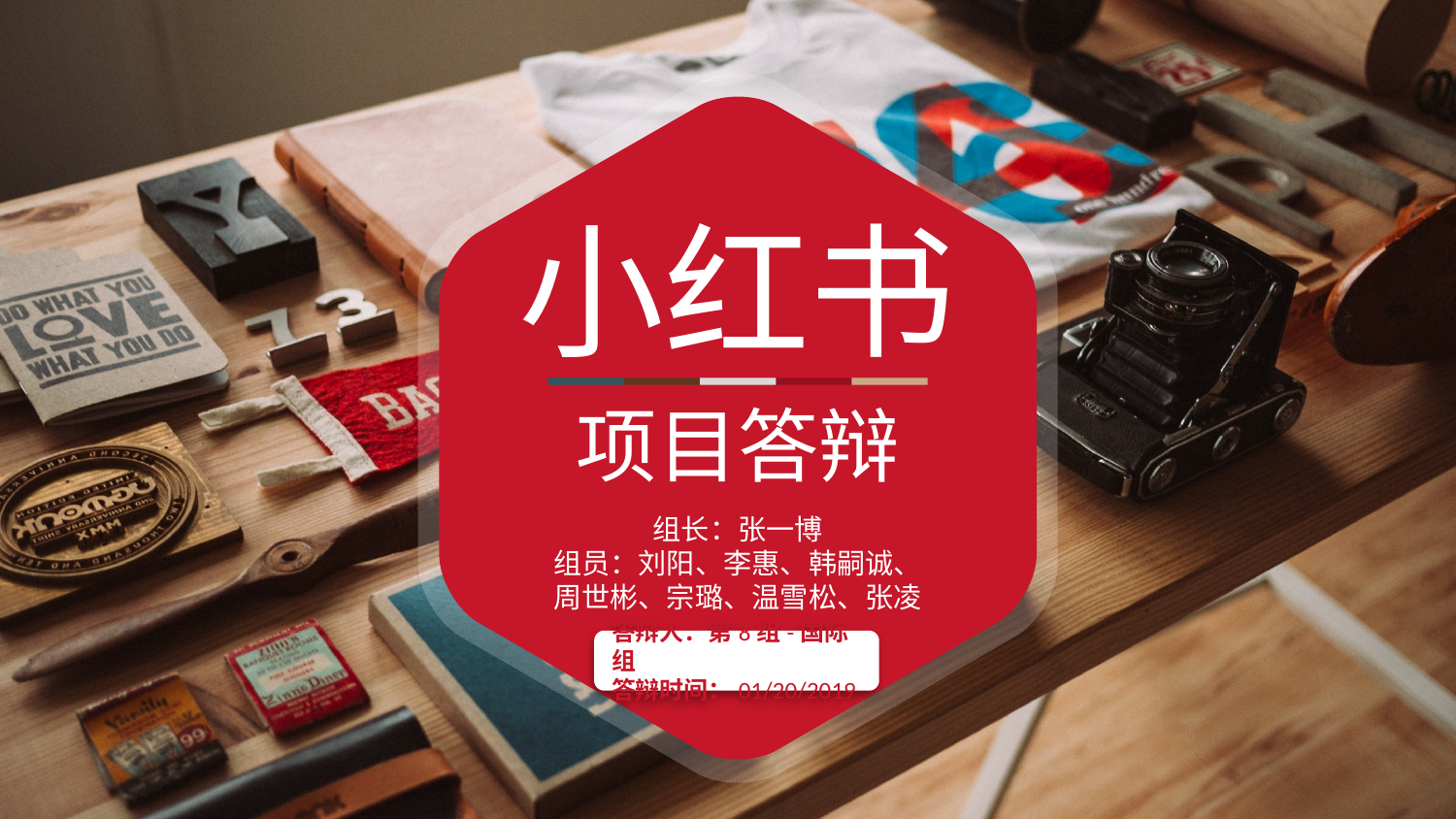

小红书

项目答辩
组长：张一博
组员：刘阳、李惠、韩嗣诚、
周世彬、宗璐、温雪松、张凌
答辩人：第8组-国际组
答辩时间：01/20/2019